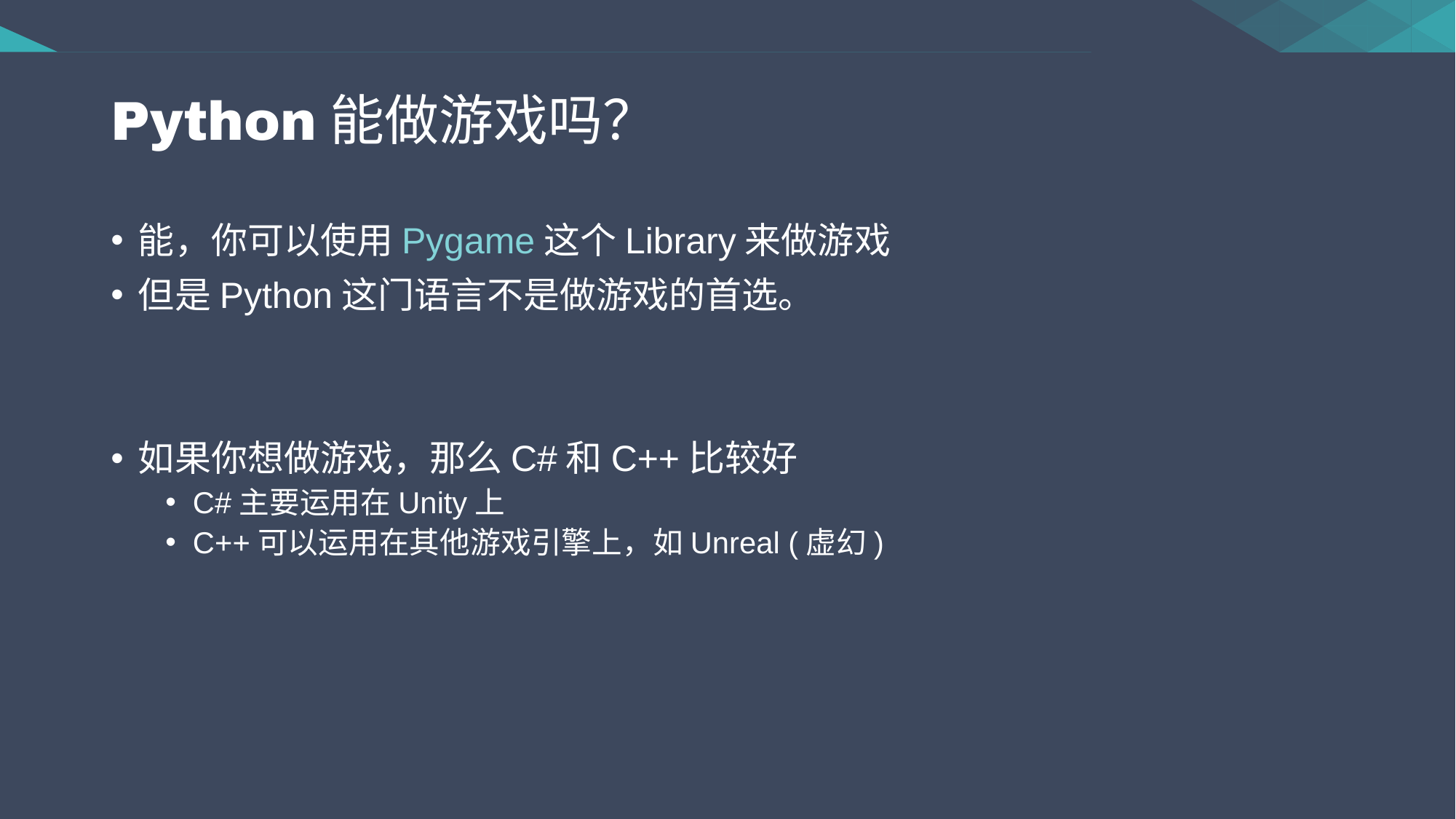

# Python能做游戏吗？
能，你可以使用Pygame这个Library来做游戏
但是Python这门语言不是做游戏的首选。

如果你想做游戏，那么C#和C++比较好
C#主要运用在Unity上
C++可以运用在其他游戏引擎上，如Unreal (虚幻)